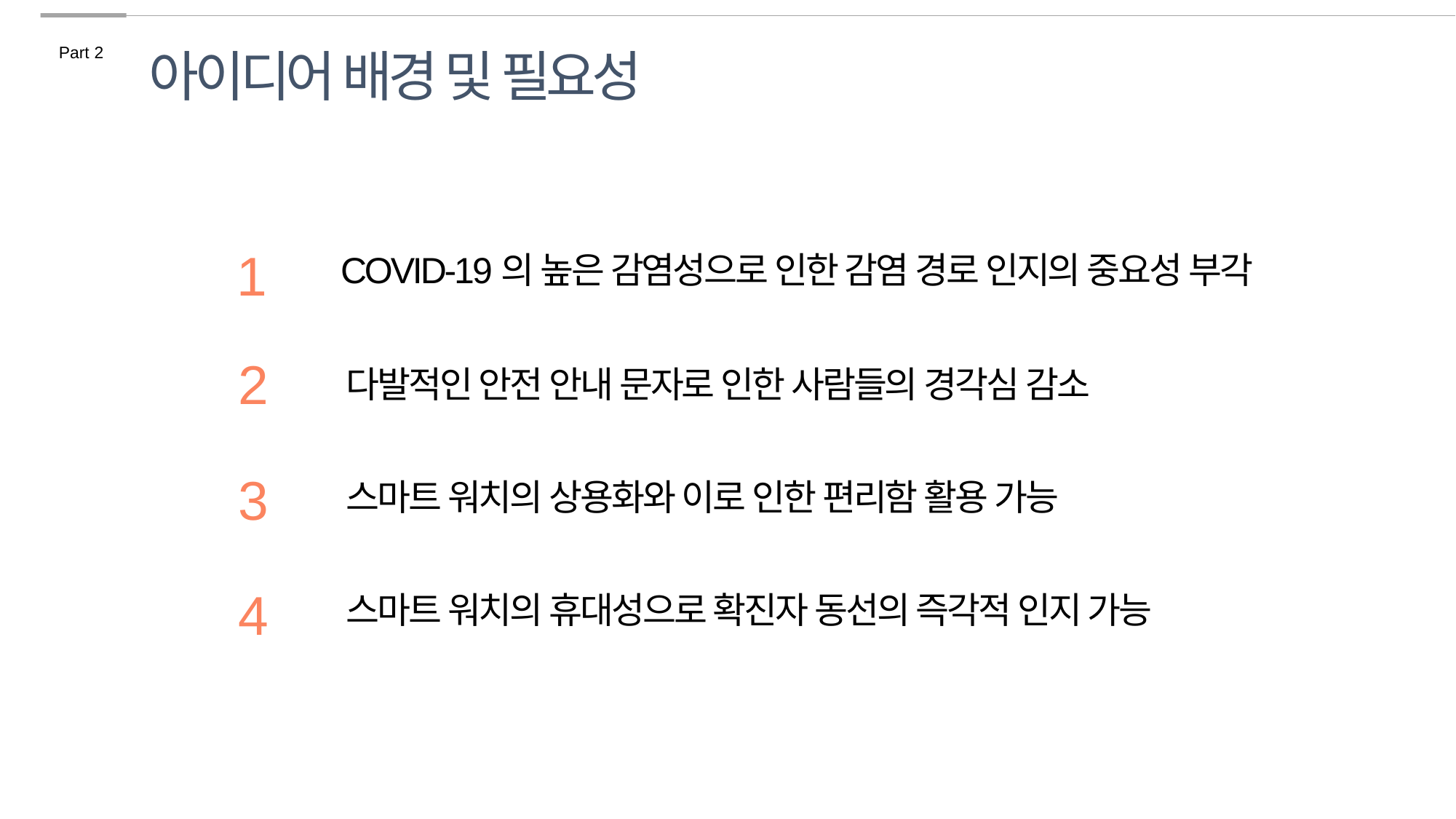

Part 2
아이디어 배경 및 필요성
1
COVID-19의 높은 감염성으로 인한 감염 경로 인지의 중요성 부각
2
다발적인 안전 안내 문자로 인한 사람들의 경각심 감소
3
스마트 워치의 상용화와 이로 인한 편리함 활용 가능
4
스마트 워치의 휴대성으로 확진자 동선의 즉각적 인지 가능